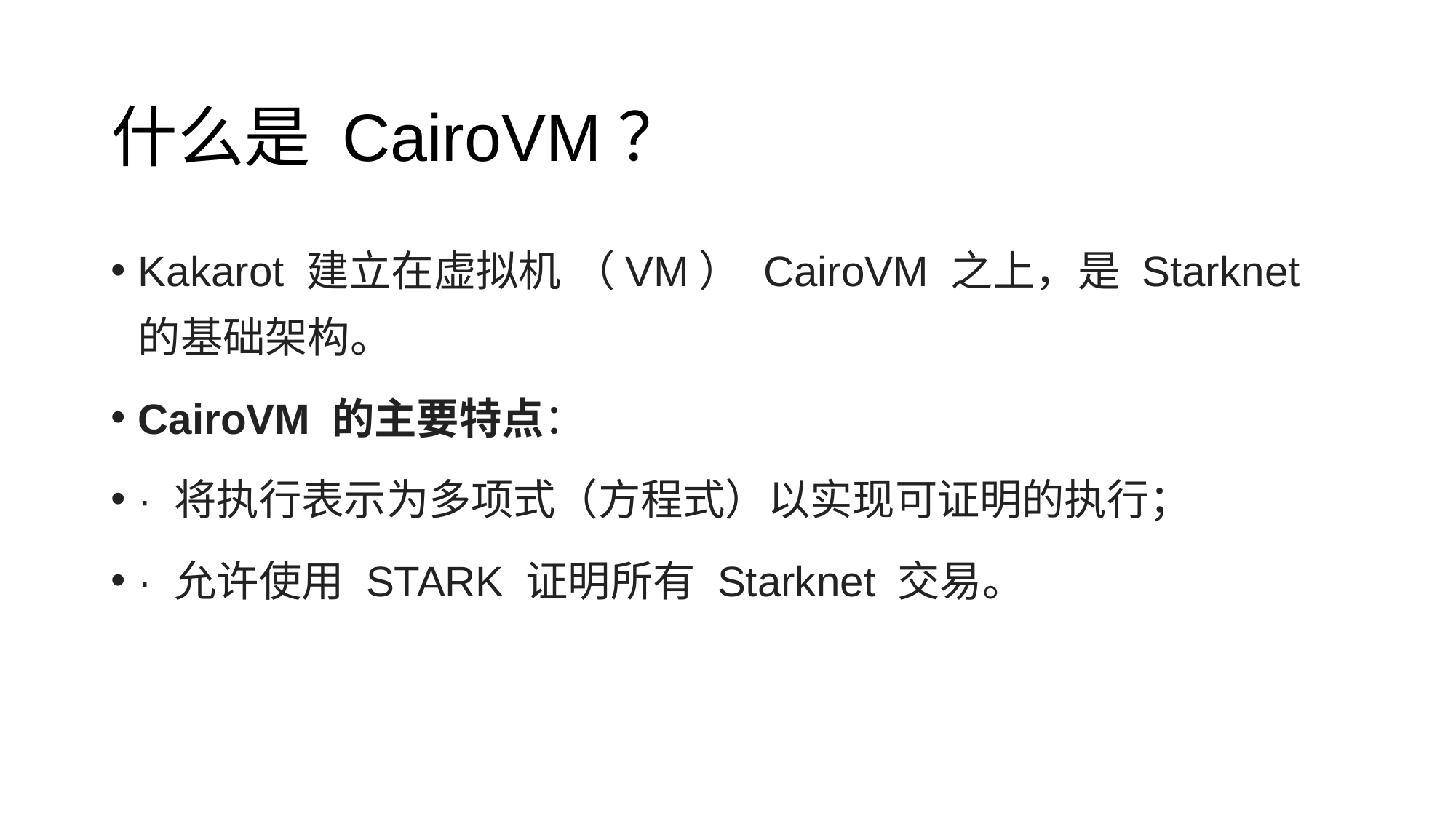

# 什么是 CairoVM？
Kakarot 建立在虚拟机 （VM） CairoVM 之上，是 Starknet 的基础架构。
CairoVM 的主要特点：
· 将执行表示为多项式（方程式）以实现可证明的执行；
· 允许使用 STARK 证明所有 Starknet 交易。